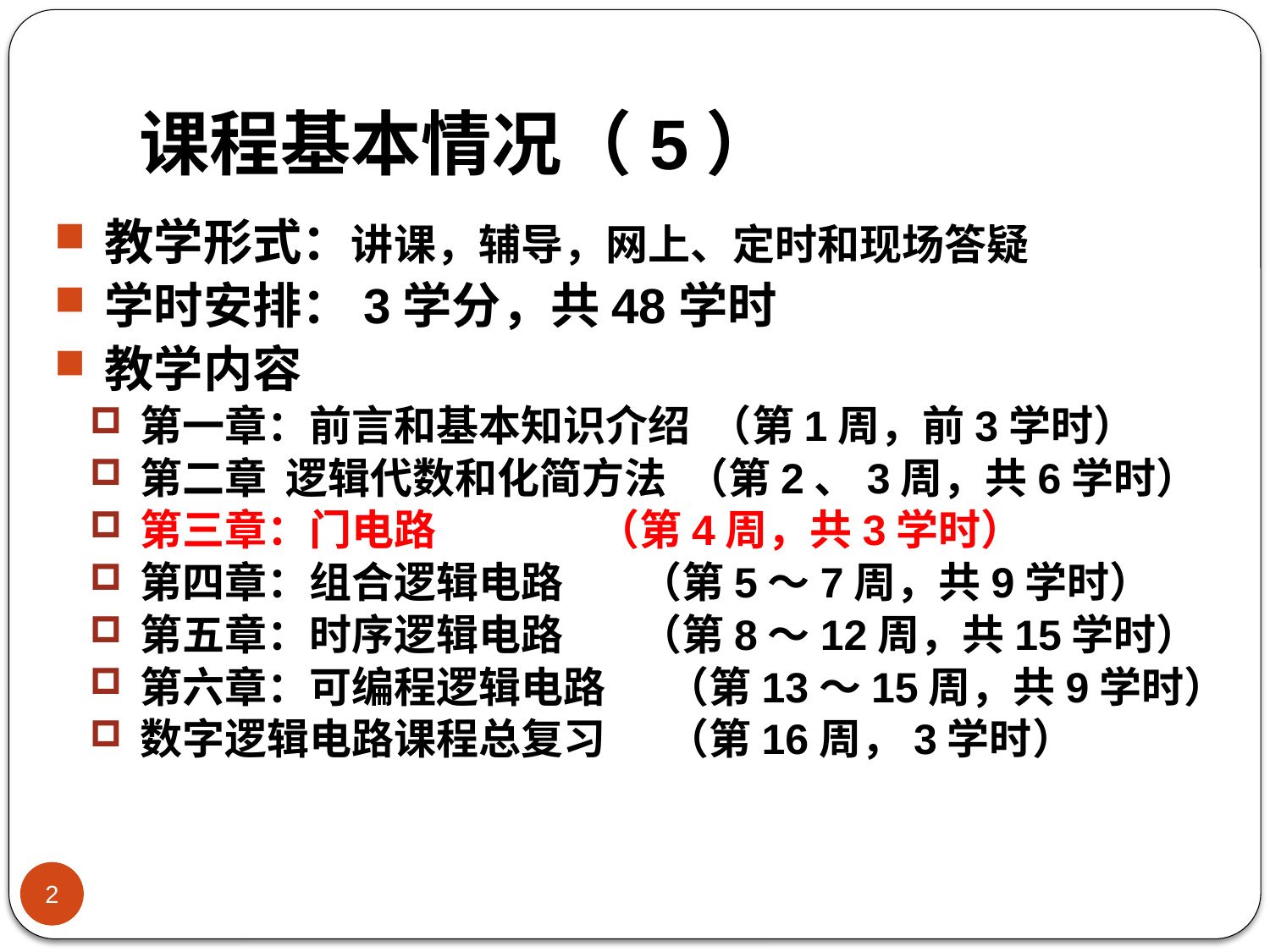

# 课程基本情况（5）
教学形式：讲课，辅导，网上、定时和现场答疑
学时安排：3学分，共48学时
教学内容
第一章：前言和基本知识介绍  （第1周，前3学时）
第二章  逻辑代数和化简方法  （第2、3周，共6学时）
第三章：门电路 	        （第4周，共3学时）
第四章：组合逻辑电路        （第5～7周，共9学时）
第五章：时序逻辑电路        （第8～12周，共15学时）
第六章：可编程逻辑电路	  （第13～15周，共9学时）
数字逻辑电路课程总复习	  （第16周，3学时）
2